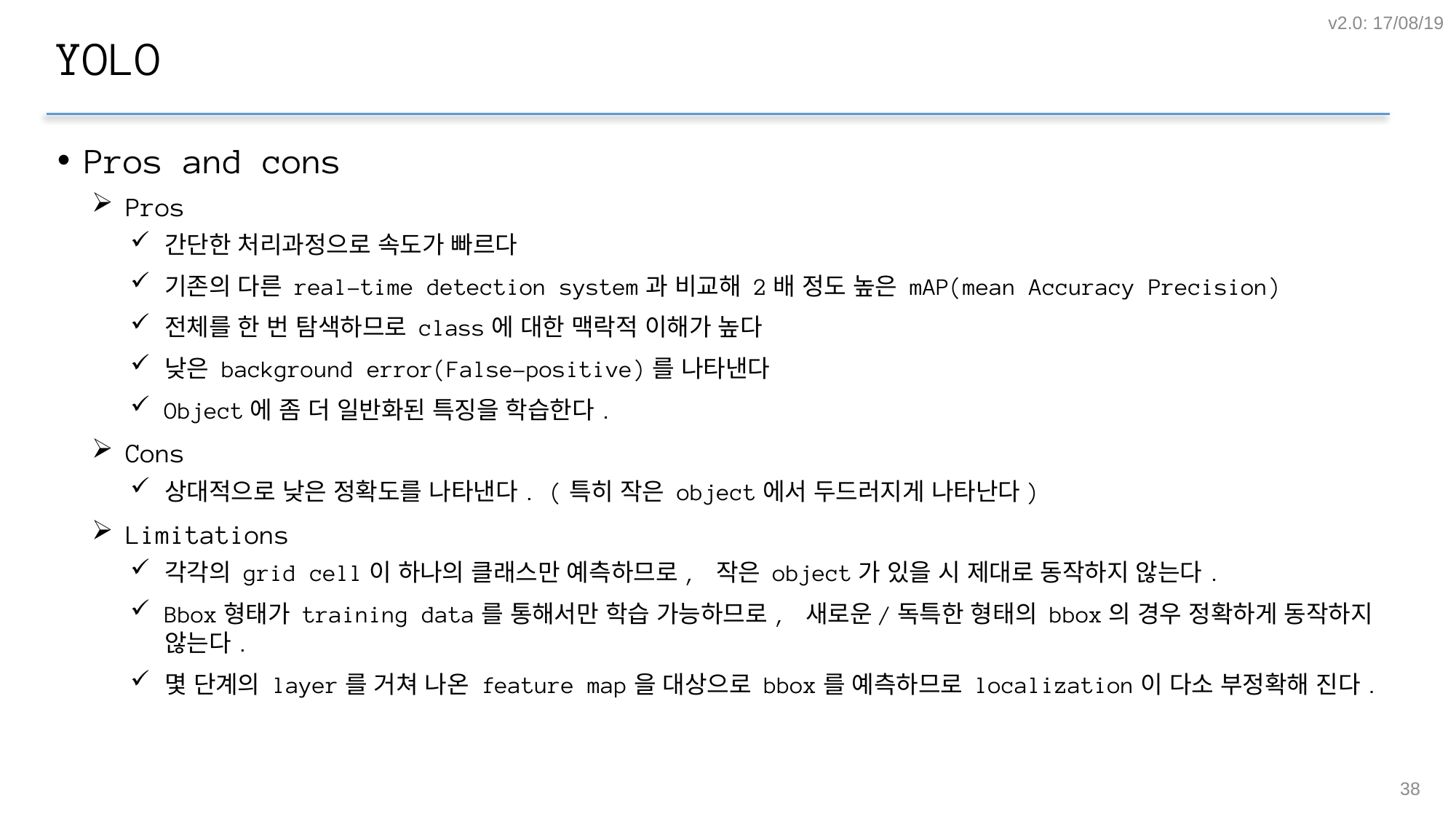

v2.0: 17/08/19
# YOLO
Pros and cons
Pros
간단한 처리과정으로 속도가 빠르다
기존의 다른 real-time detection system과 비교해 2배 정도 높은 mAP(mean Accuracy Precision)
전체를 한 번 탐색하므로 class에 대한 맥락적 이해가 높다
낮은 background error(False-positive)를 나타낸다
Object에 좀 더 일반화된 특징을 학습한다.
Cons
상대적으로 낮은 정확도를 나타낸다. (특히 작은 object에서 두드러지게 나타난다)
Limitations
각각의 grid cell이 하나의 클래스만 예측하므로, 작은 object가 있을 시 제대로 동작하지 않는다.
Bbox형태가 training data를 통해서만 학습 가능하므로, 새로운/독특한 형태의 bbox의 경우 정확하게 동작하지 않는다.
몇 단계의 layer를 거쳐 나온 feature map을 대상으로 bbox를 예측하므로 localization이 다소 부정확해 진다.
38